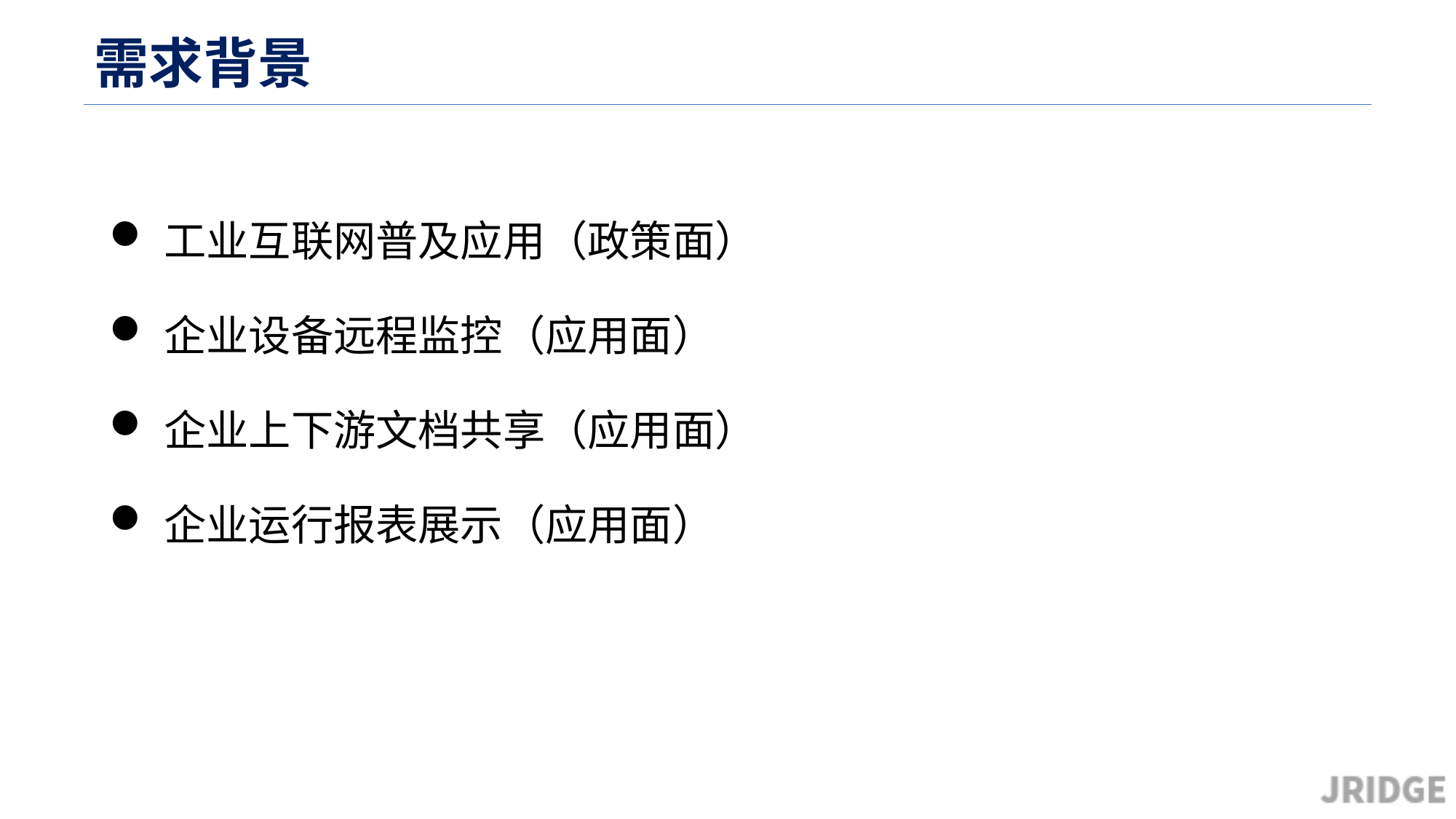

# 需求背景
工业互联网普及应用（政策面）
企业设备远程监控（应用面）
企业上下游文档共享（应用面）
企业运行报表展示（应用面）